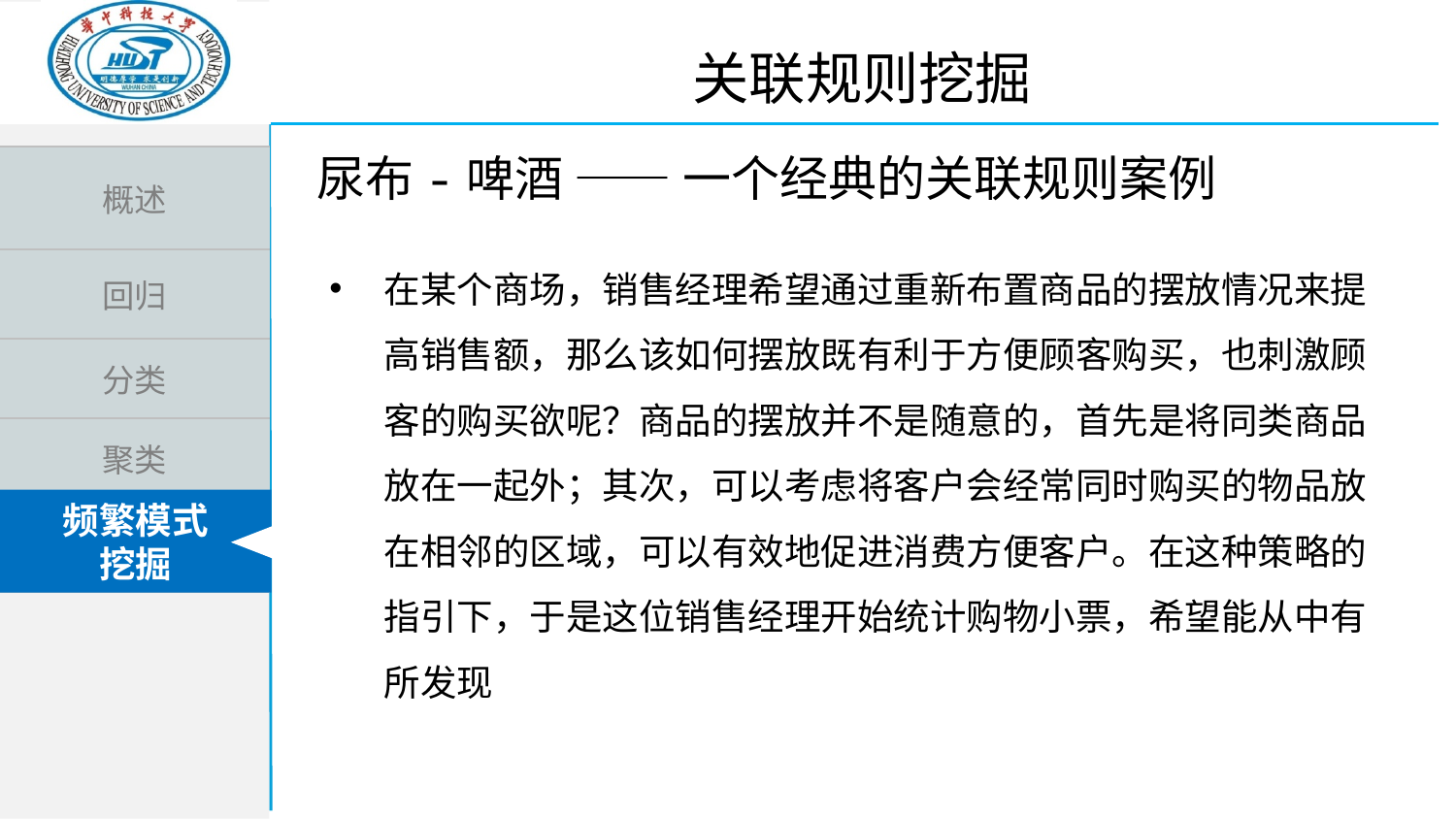

关联规则挖掘
尿布-啤酒 —— 一个经典的关联规则案例
在某个商场，销售经理希望通过重新布置商品的摆放情况来提高销售额，那么该如何摆放既有利于方便顾客购买，也刺激顾客的购买欲呢？商品的摆放并不是随意的，首先是将同类商品放在一起外；其次，可以考虑将客户会经常同时购买的物品放在相邻的区域，可以有效地促进消费方便客户。在这种策略的指引下，于是这位销售经理开始统计购物小票，希望能从中有所发现